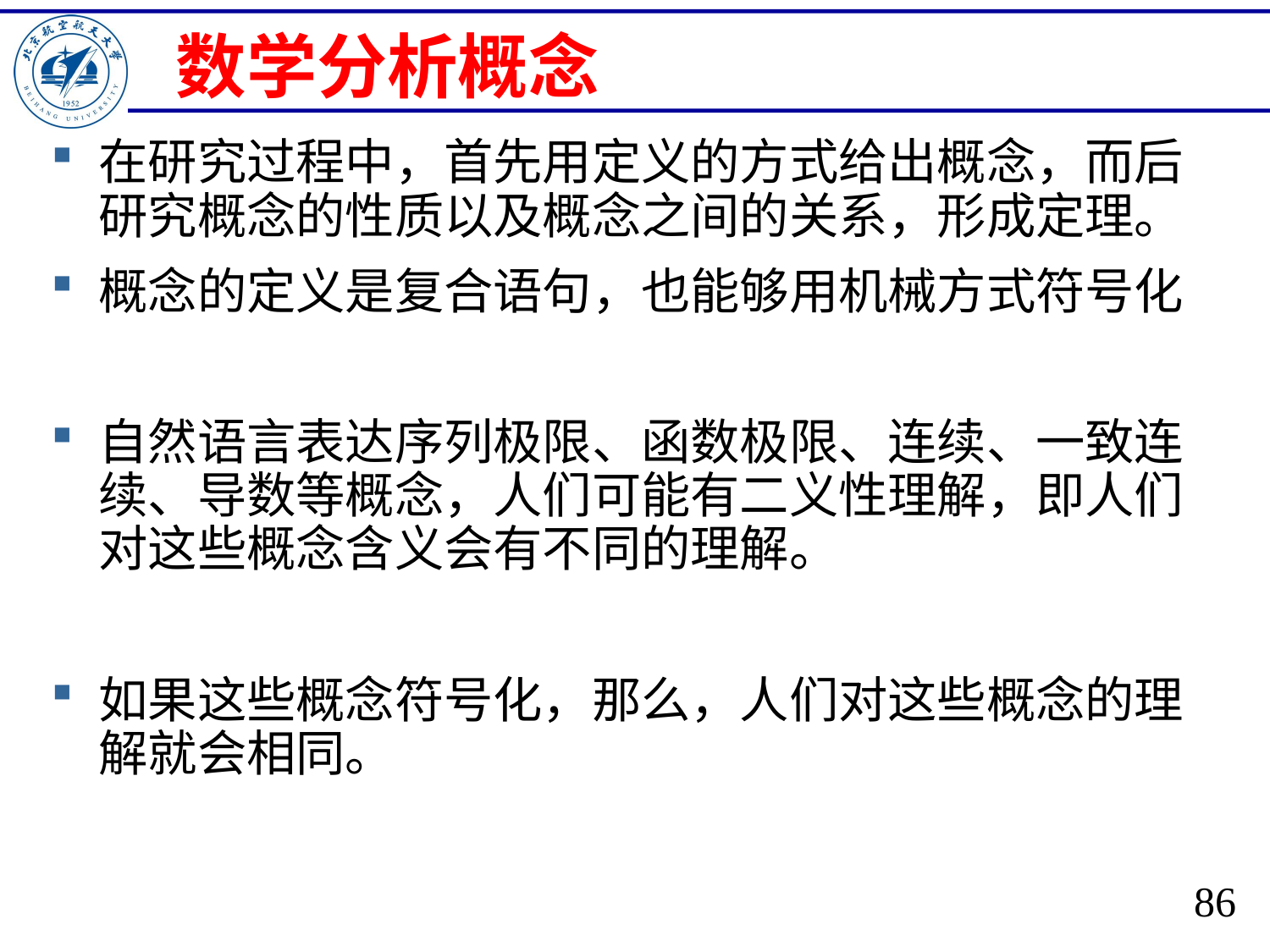

# 数学分析概念
在研究过程中，首先用定义的方式给出概念，而后研究概念的性质以及概念之间的关系，形成定理。
概念的定义是复合语句，也能够用机械方式符号化

自然语言表达序列极限、函数极限、连续、一致连续、导数等概念，人们可能有二义性理解，即人们对这些概念含义会有不同的理解。

如果这些概念符号化，那么，人们对这些概念的理解就会相同。